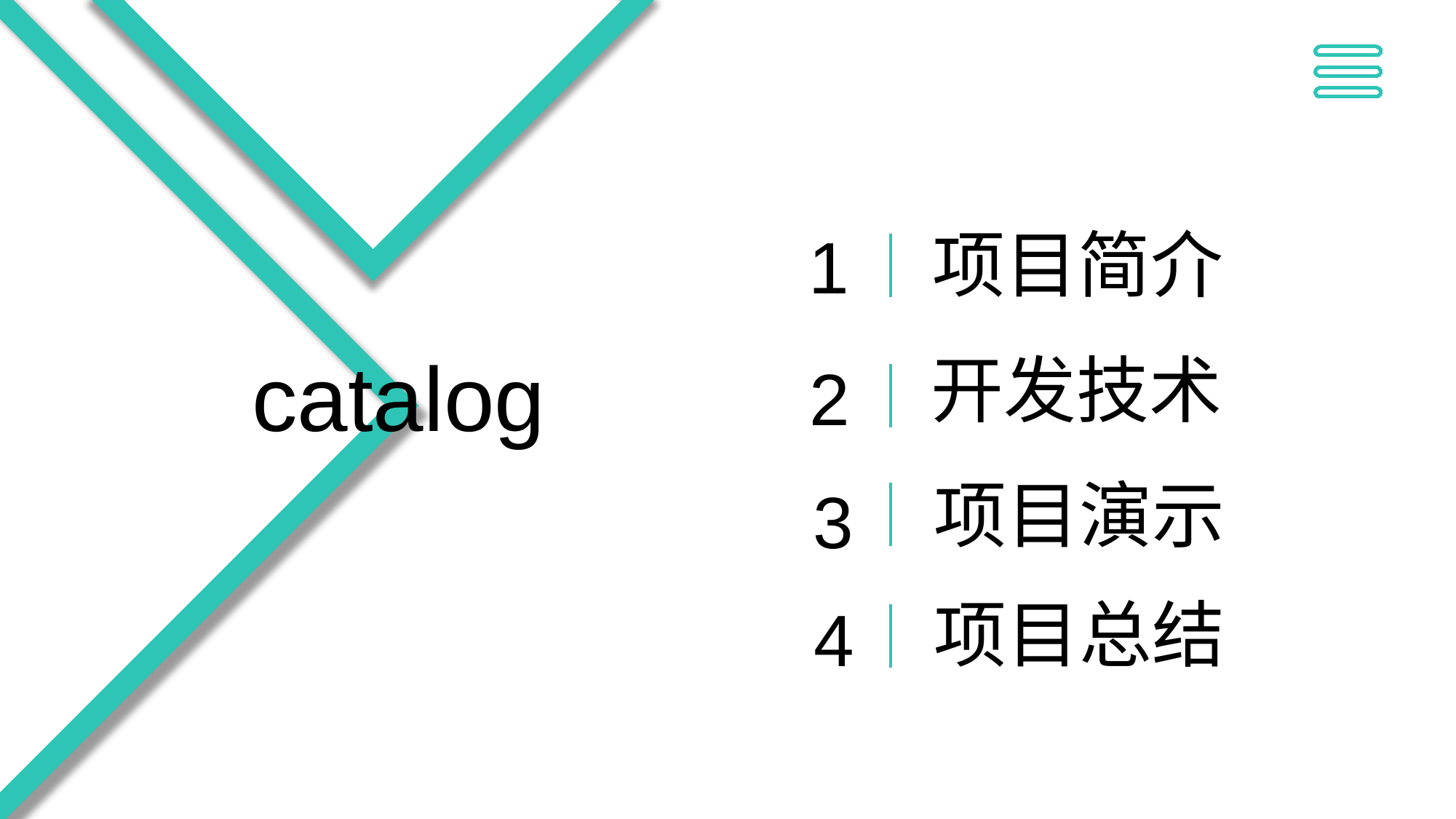

项目简介
1
catalog
开发技术
2
项目演示

3
项目总结
4